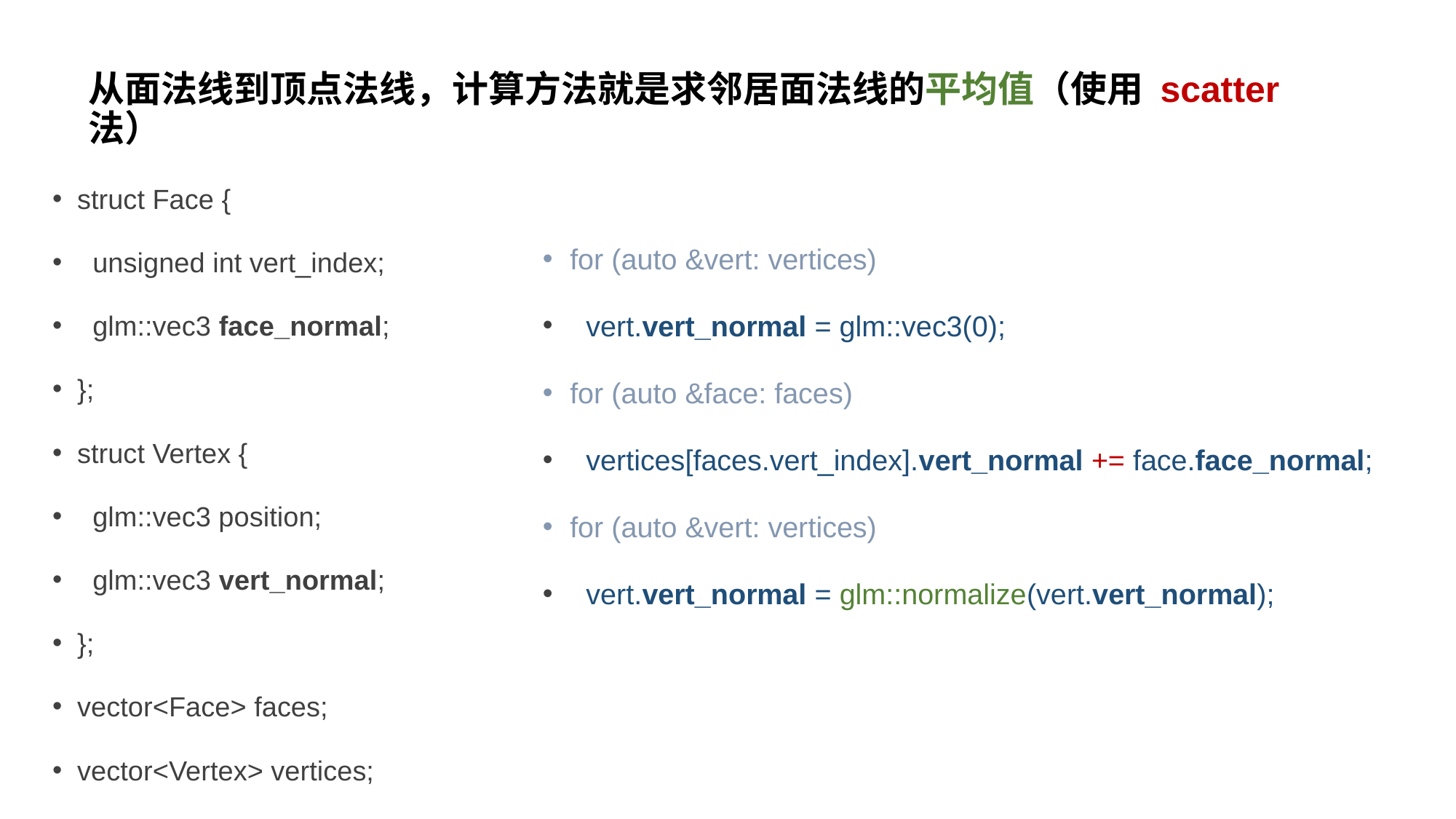

# 从面法线到顶点法线，计算方法就是求邻居面法线的平均值（使用 scatter 法）
struct Face {
  unsigned int vert_index;
  glm::vec3 face_normal;
};
struct Vertex {
  glm::vec3 position;
  glm::vec3 vert_normal;
};
vector<Face> faces;
vector<Vertex> vertices;
for (auto &vert: vertices)
  vert.vert_normal = glm::vec3(0);
for (auto &face: faces)
  vertices[faces.vert_index].vert_normal += face.face_normal;
for (auto &vert: vertices)
  vert.vert_normal = glm::normalize(vert.vert_normal);